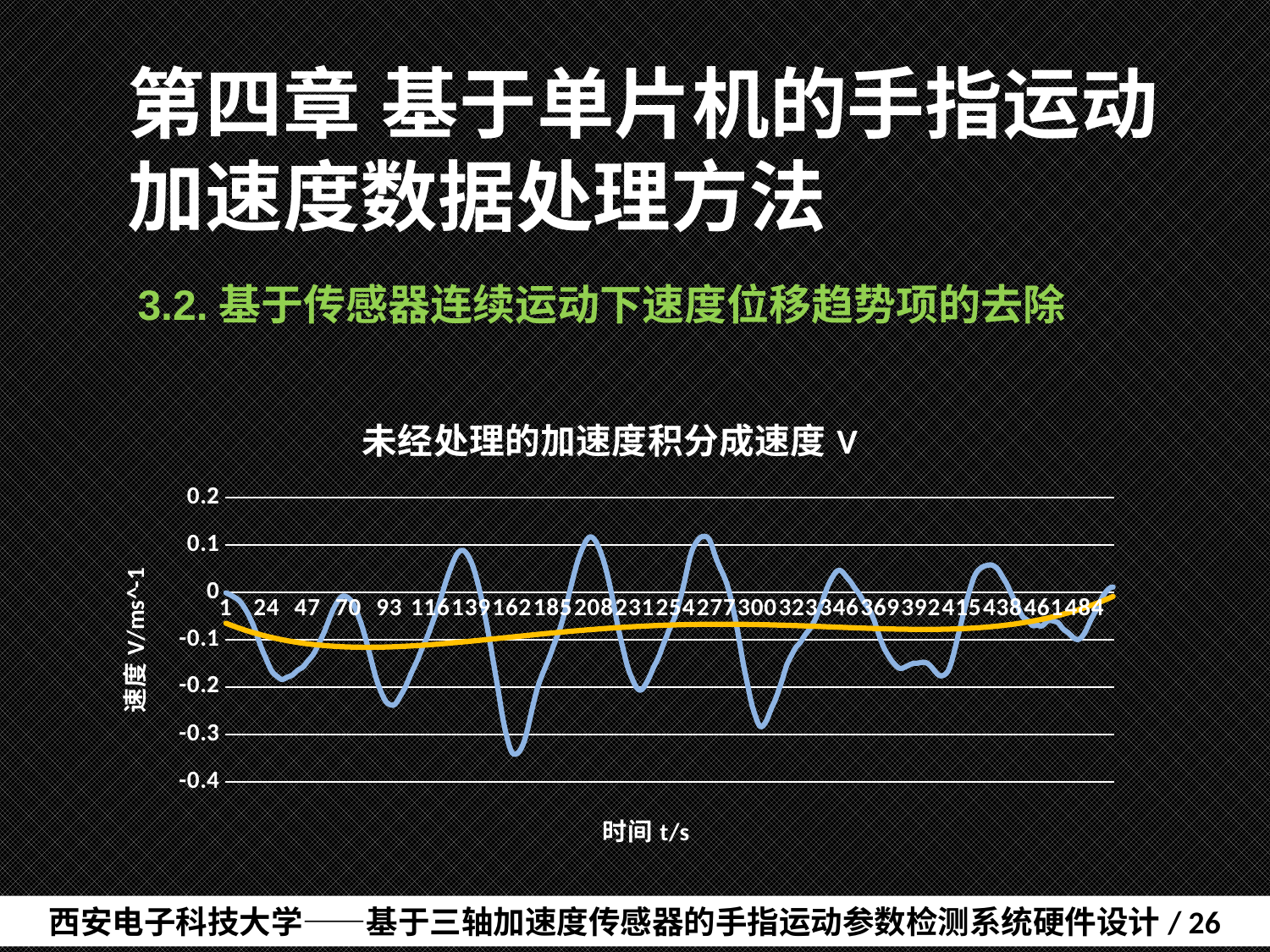

# 第四章	基于单片机的手指运动加速度数据处理方法
3.2.基于传感器连续运动下速度位移趋势项的去除

### Chart: 未经处理的加速度积分成速度V

| Category | 未经处理的速度V |
|---|---|
西安电子科技大学——基于三轴加速度传感器的手指运动参数检测系统硬件设计/ 26